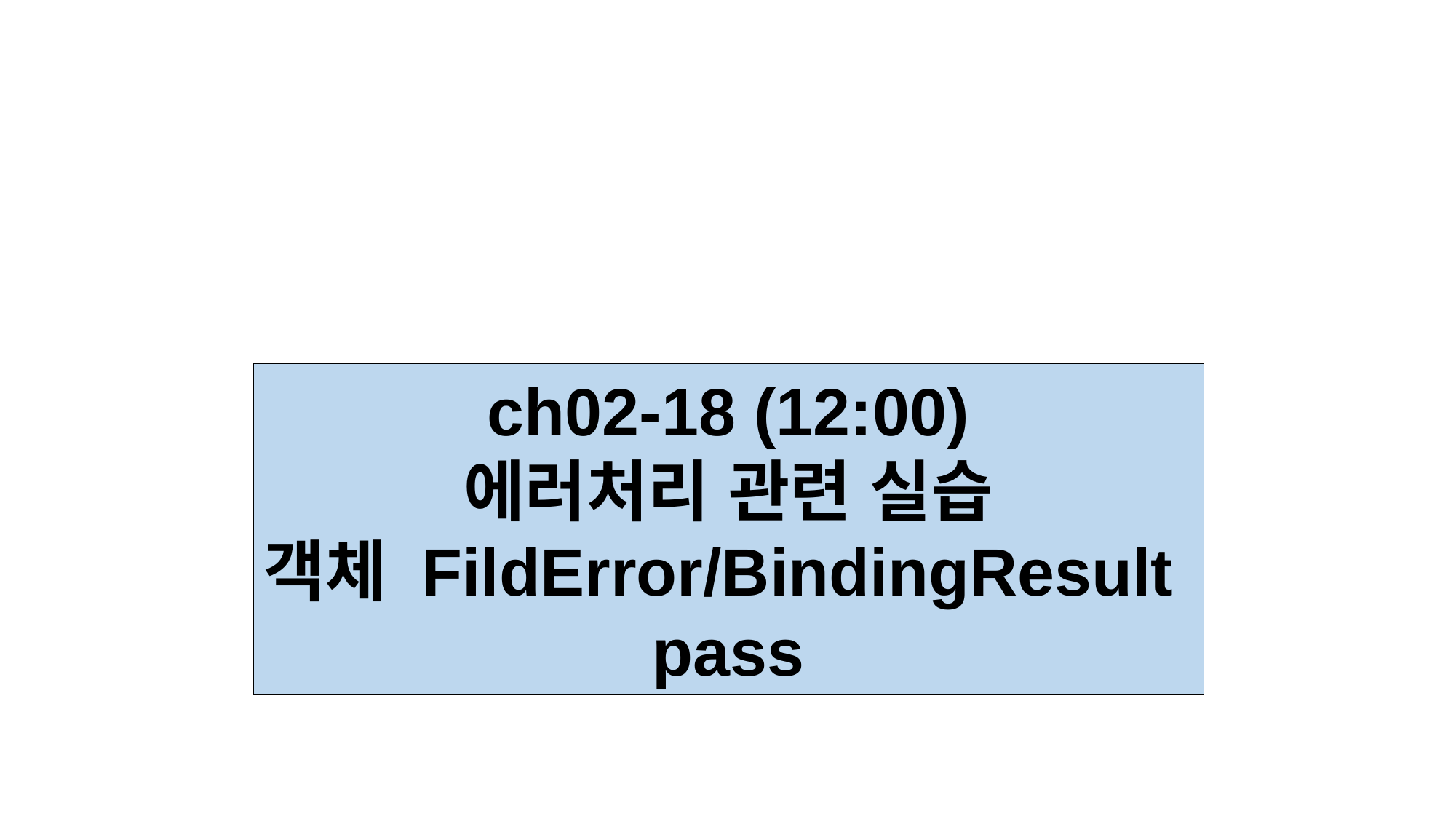

ch02-18 (12:00)
에러처리 관련 실습
객체 FildError/BindingResult
pass